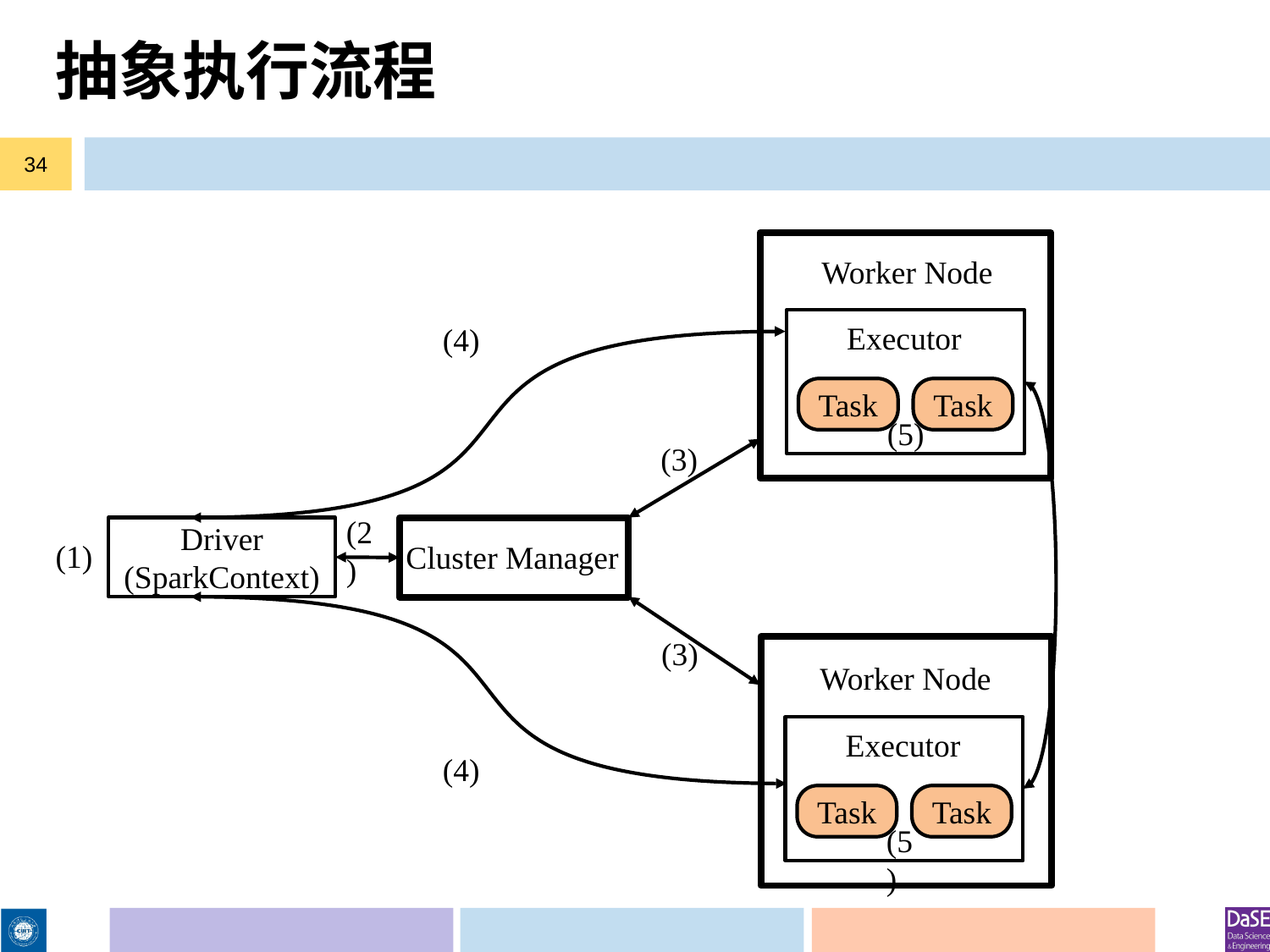

# 抽象执行流程
34

Worker Node

Executor
(4)
Task
Task
(5)
(3)
(2)
Driver
(SparkContext)

(1)
Cluster Manager
(3)

Worker Node

Executor
(4)
Task
Task
(5)